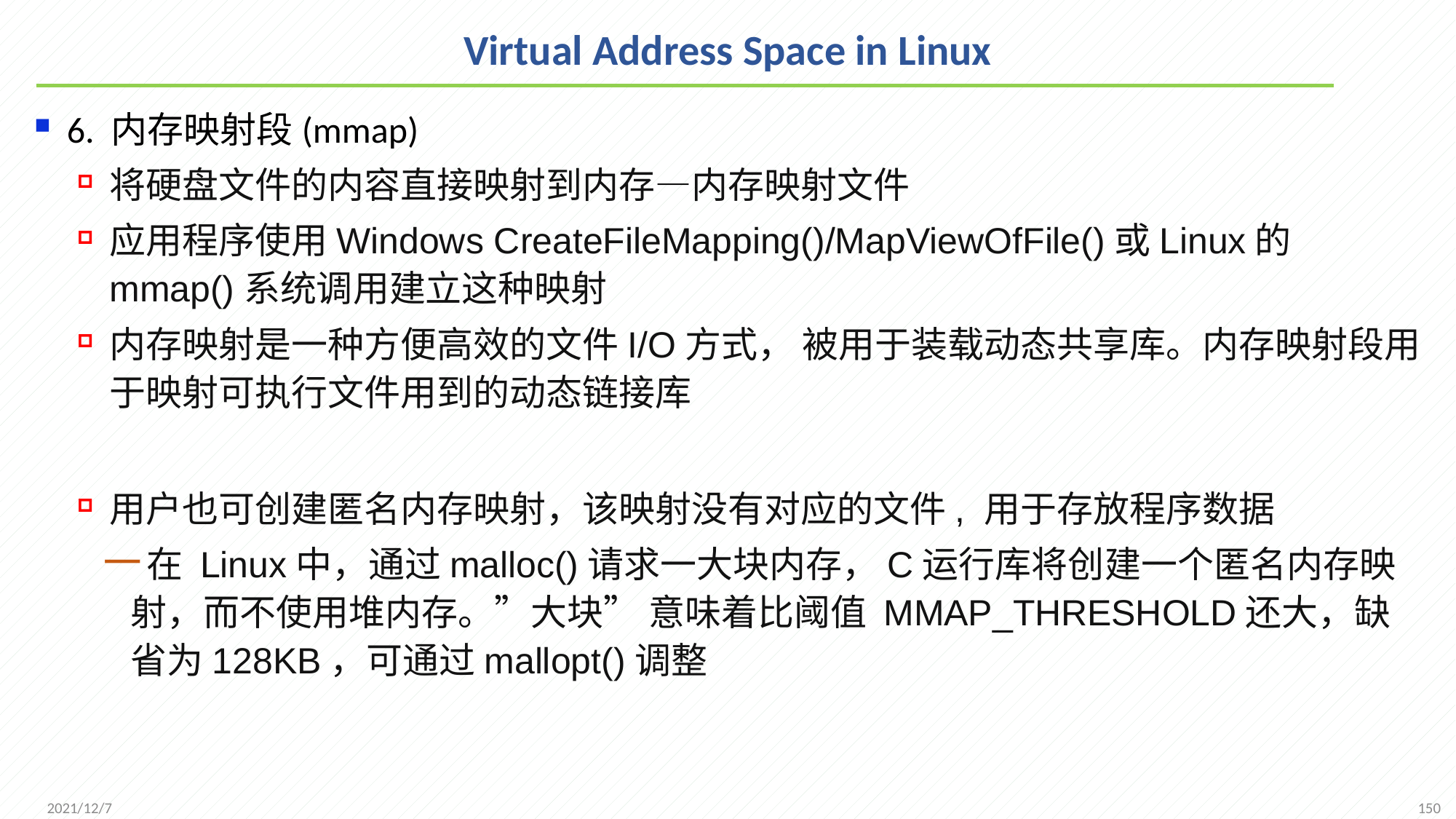

# Virtual Address Space in Linux
6. 内存映射段(mmap)
将硬盘文件的内容直接映射到内存—内存映射文件
应用程序使用Windows CreateFileMapping()/MapViewOfFile()或Linux的mmap()系统调用建立这种映射
内存映射是一种方便高效的文件I/O方式， 被用于装载动态共享库。内存映射段用于映射可执行文件用到的动态链接库

用户也可创建匿名内存映射，该映射没有对应的文件, 用于存放程序数据
在 Linux中，通过malloc()请求一大块内存，C运行库将创建一个匿名内存映射，而不使用堆内存。”大块” 意味着比阈值 MMAP_THRESHOLD还大，缺省为128KB，可通过mallopt()调整

150
2021/12/7